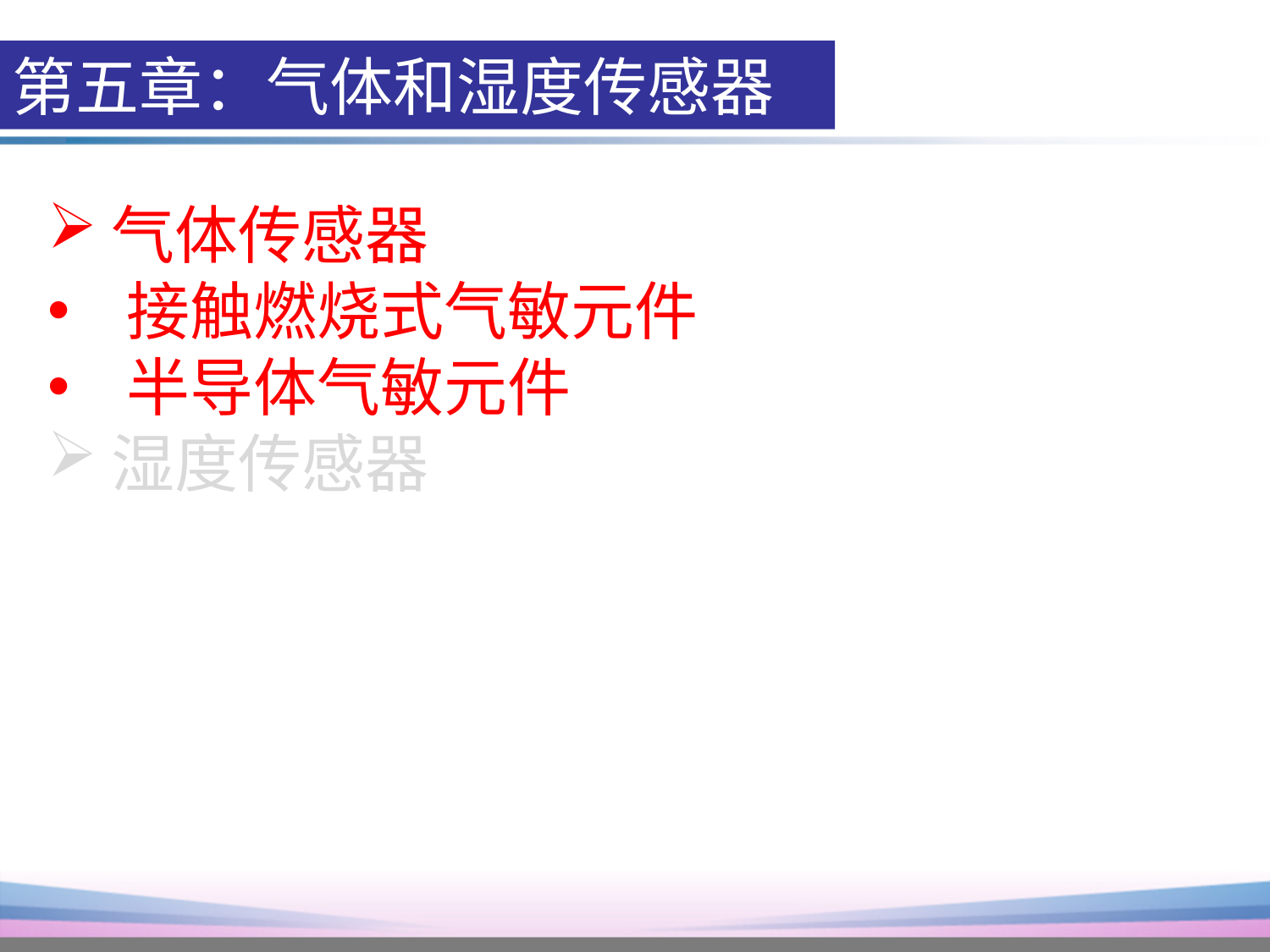

第五章：气体和湿度传感器
气体传感器
接触燃烧式气敏元件
半导体气敏元件
湿度传感器